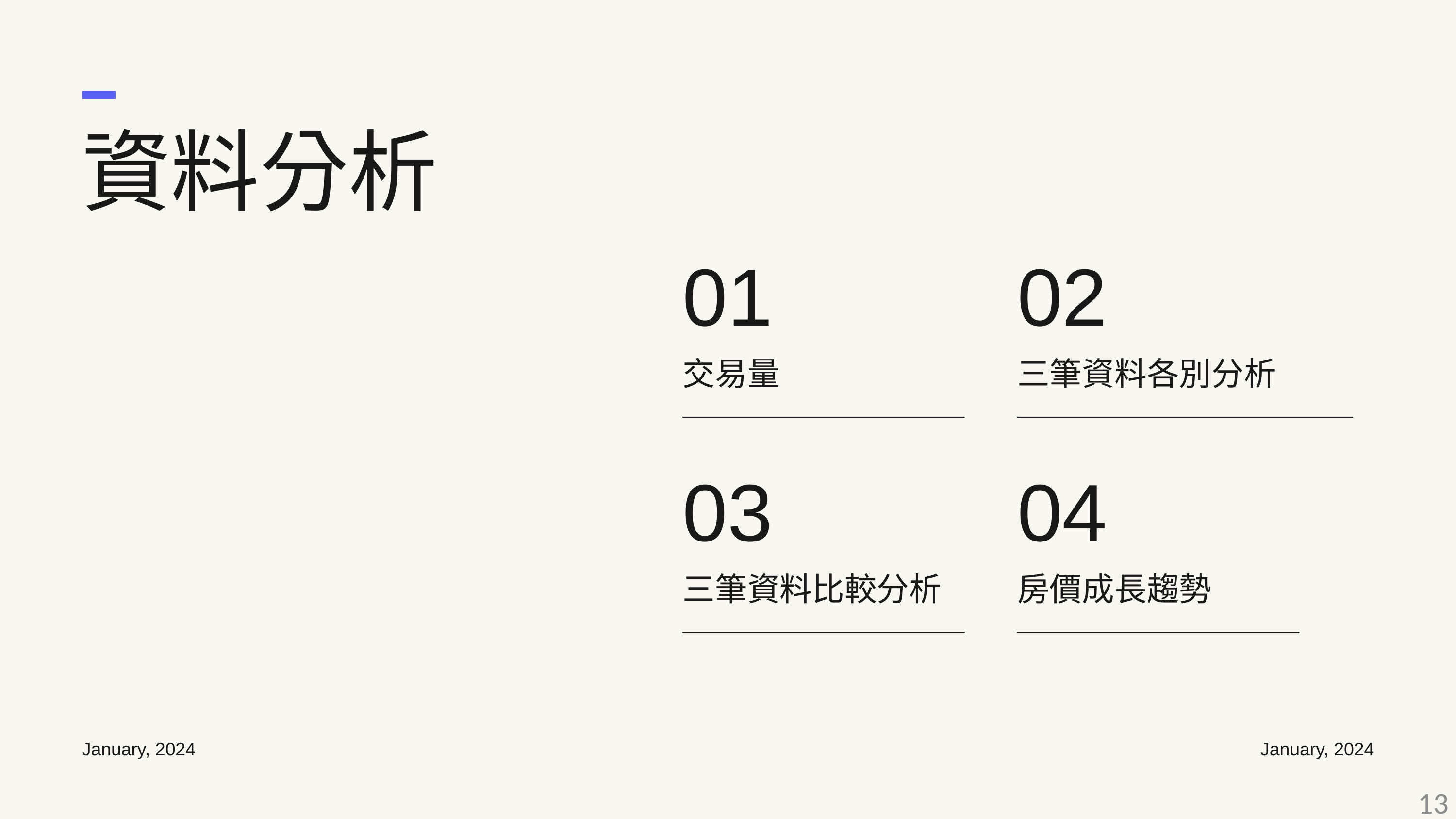

資料分析
01
交易量

02
三筆資料各別分析

03
三筆資料比較分析

04
房價成長趨勢

January, 2024
January, 2024
13